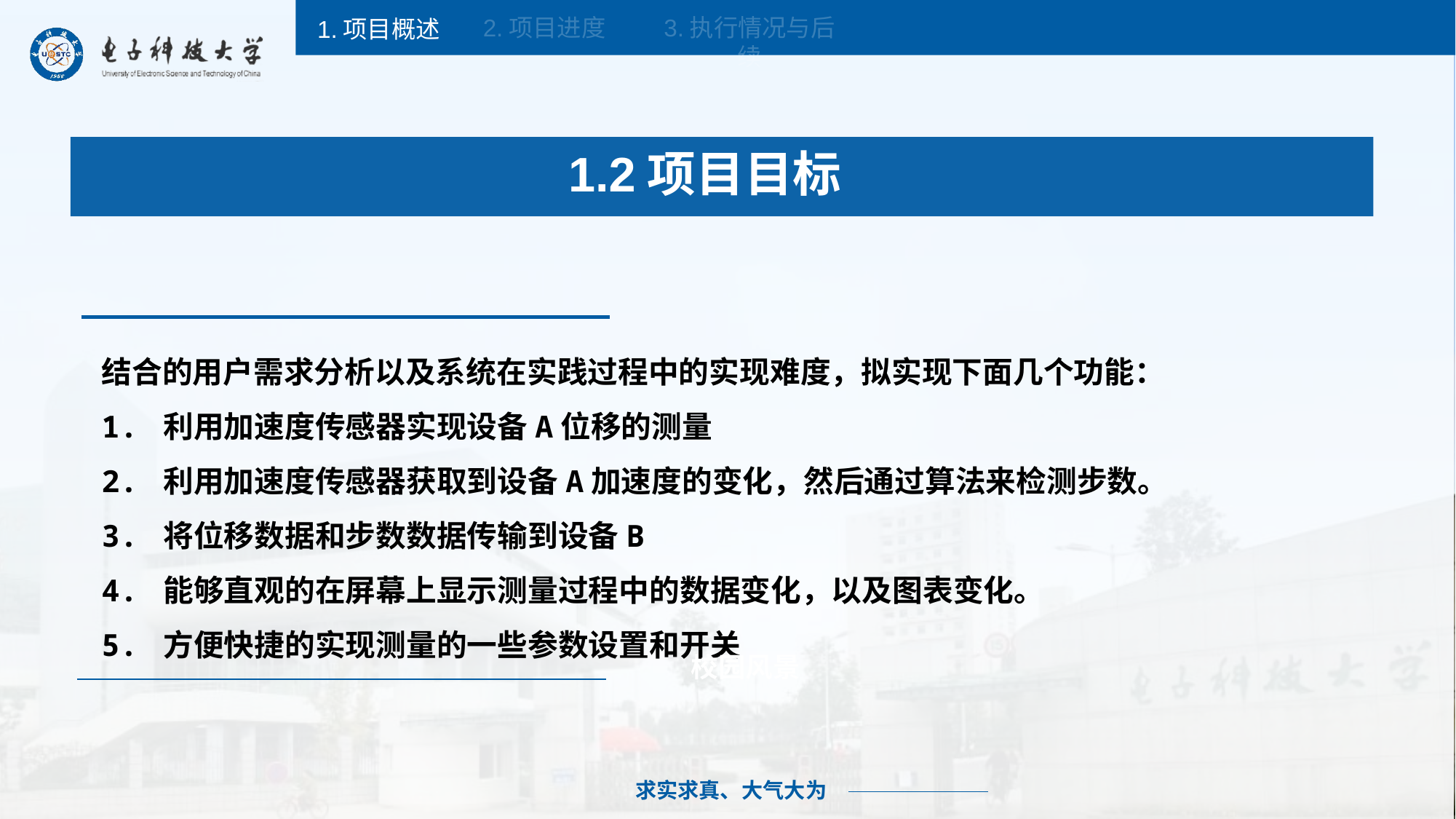

2.项目进度
3.执行情况与后续
1.项目概述

1.2项目目标
结合的用户需求分析以及系统在实践过程中的实现难度，拟实现下面几个功能：
1. 利用加速度传感器实现设备A位移的测量
2. 利用加速度传感器获取到设备A加速度的变化，然后通过算法来检测步数。
3. 将位移数据和步数数据传输到设备B
4. 能够直观的在屏幕上显示测量过程中的数据变化，以及图表变化。
5. 方便快捷的实现测量的一些参数设置和开关
校园风景